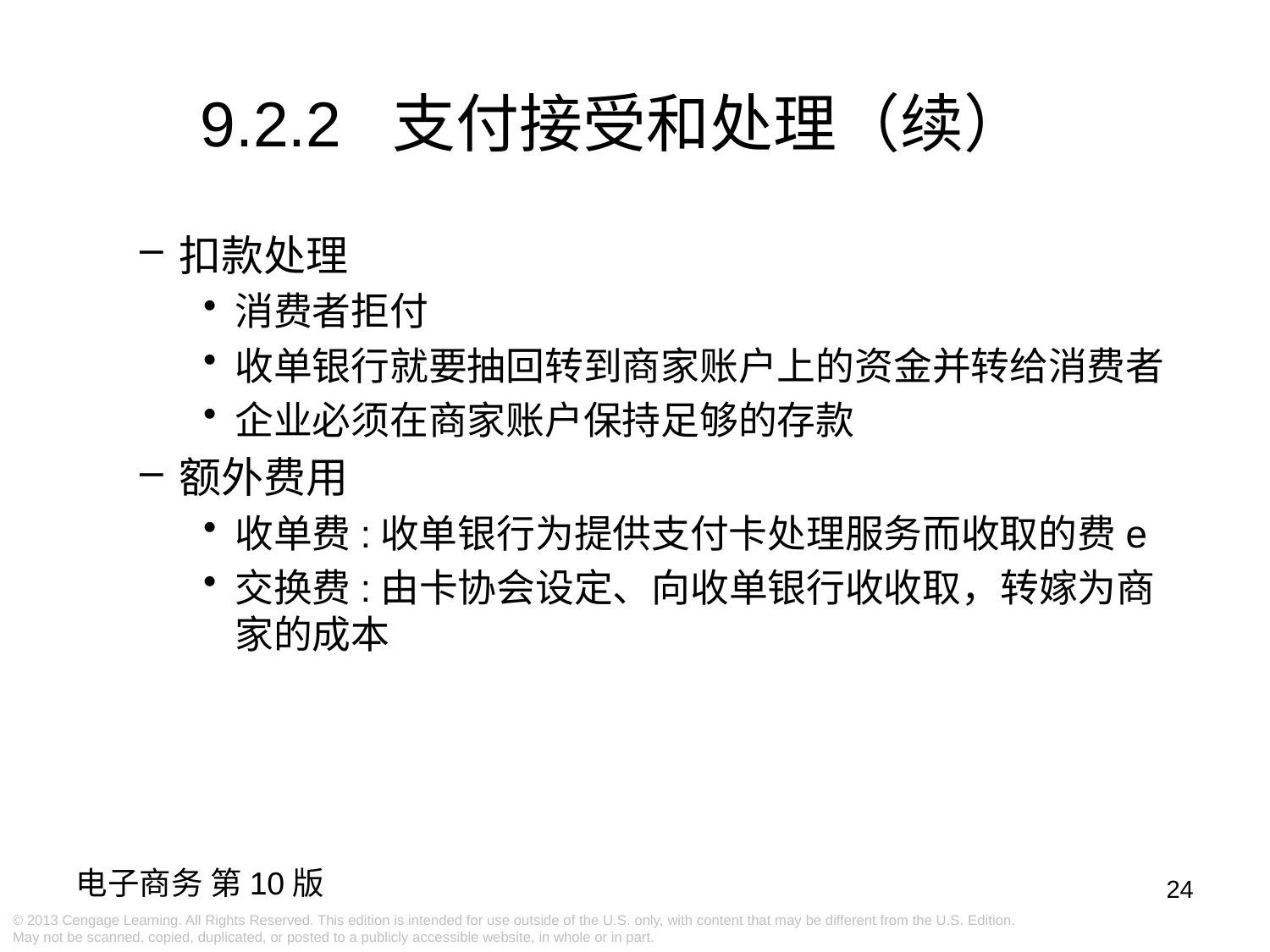

扣款处理
消费者拒付
收单银行就要抽回转到商家账户上的资金并转给消费者
企业必须在商家账户保持足够的存款
额外费用
收单费:收单银行为提供支付卡处理服务而收取的费e
交换费:由卡协会设定、向收单银行收收取，转嫁为商家的成本
9.2.2  支付接受和处理（续）
24